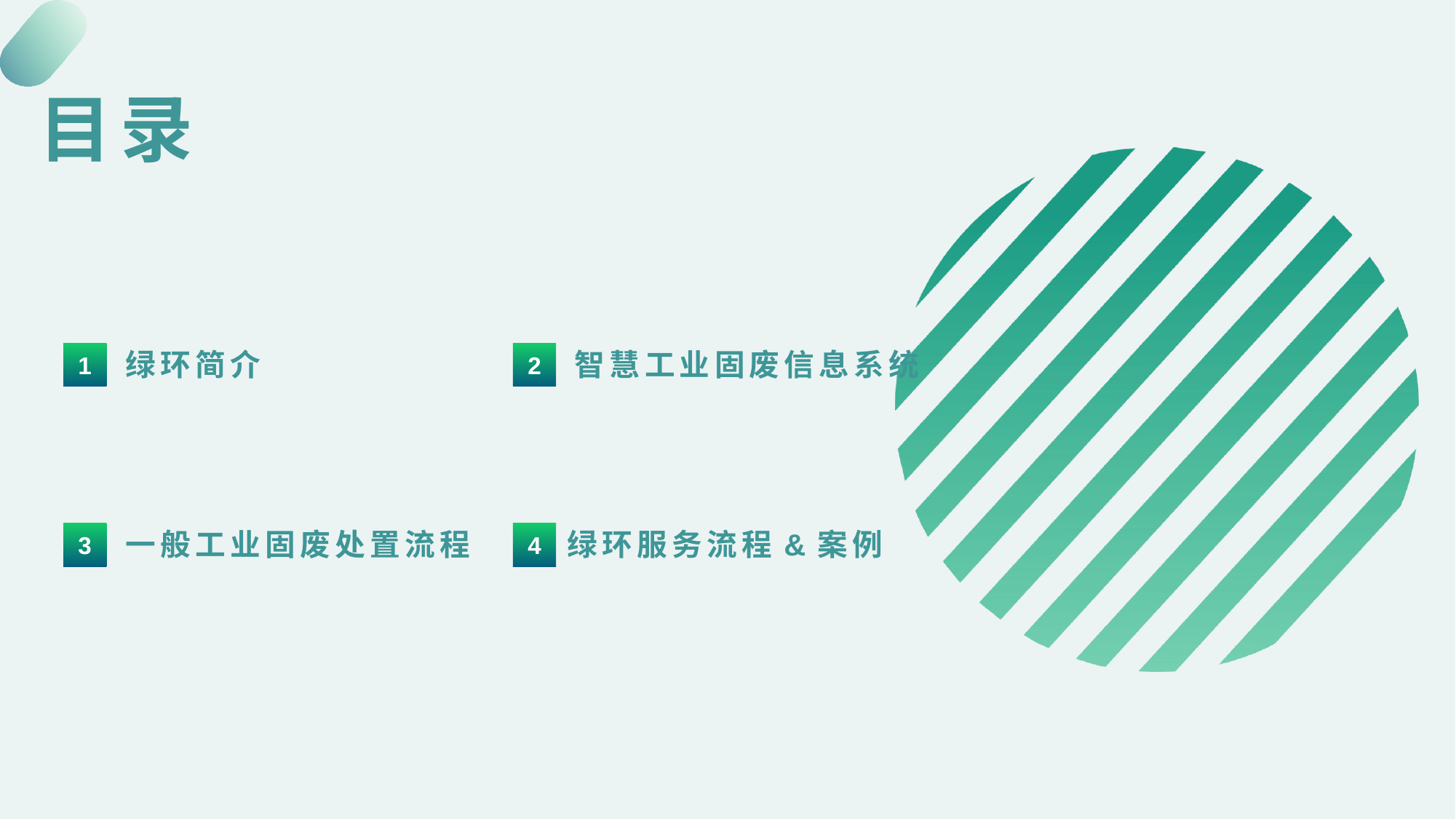

目录
绿环简介
智慧工业固废信息系统
1
2
一般工业固废处置流程
绿环服务流程&案例
3
4